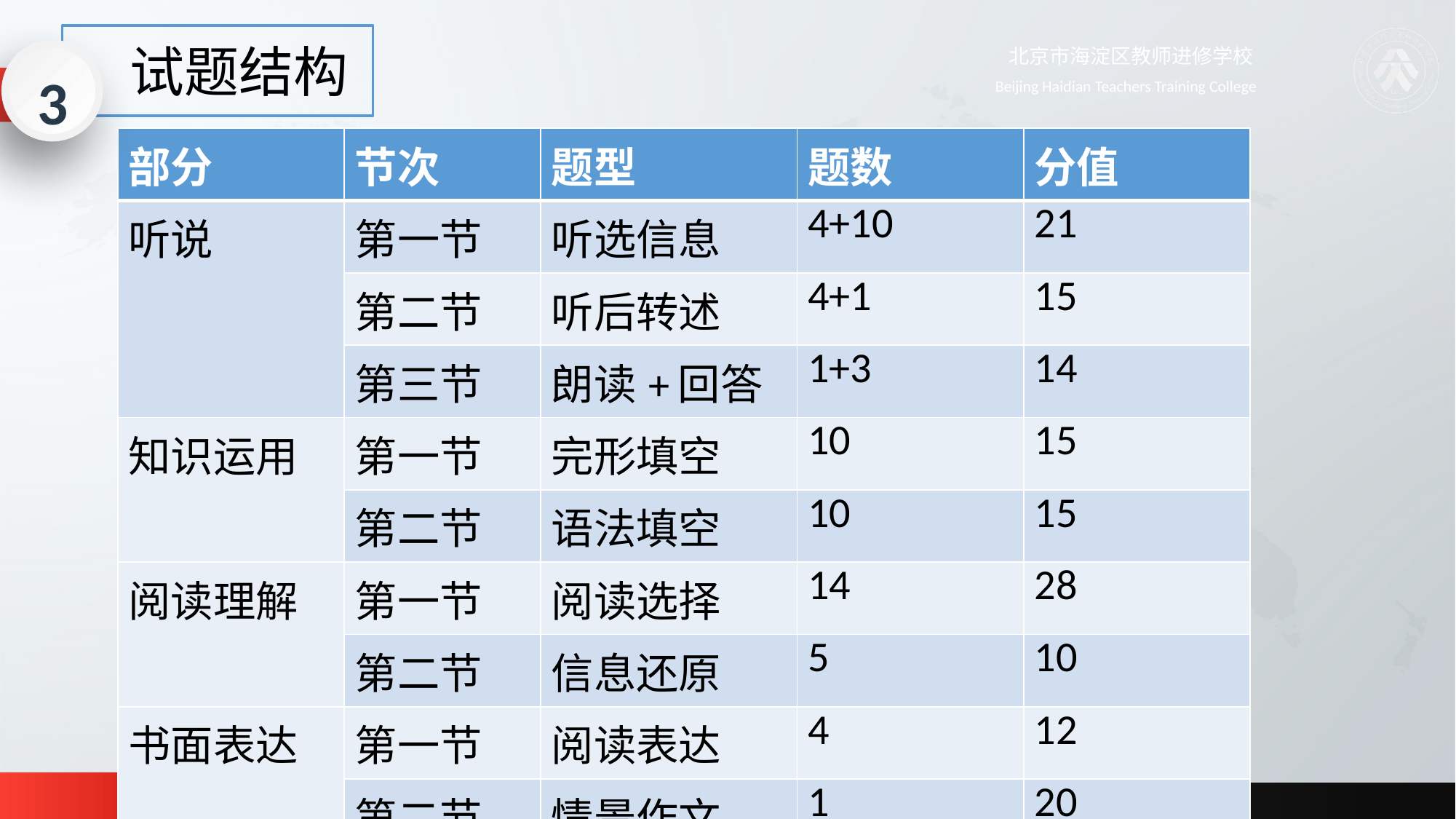

试题结构

3
| 部分 | 节次 | 题型 | 题数 | 分值 |
| --- | --- | --- | --- | --- |
| 听说 | 第一节 | 听选信息 | 4+10 | 21 |
|  | 第二节 | 听后转述 | 4+1 | 15 |
|  | 第三节 | 朗读+回答 | 1+3 | 14 |
| 知识运用 | 第一节 | 完形填空 | 10 | 15 |
|  | 第二节 | 语法填空 | 10 | 15 |
| 阅读理解 | 第一节 | 阅读选择 | 14 | 28 |
|  | 第二节 | 信息还原 | 5 | 10 |
| 书面表达 | 第一节 | 阅读表达 | 4 | 12 |
|  | 第二节 | 情景作文 | 1 | 20 |